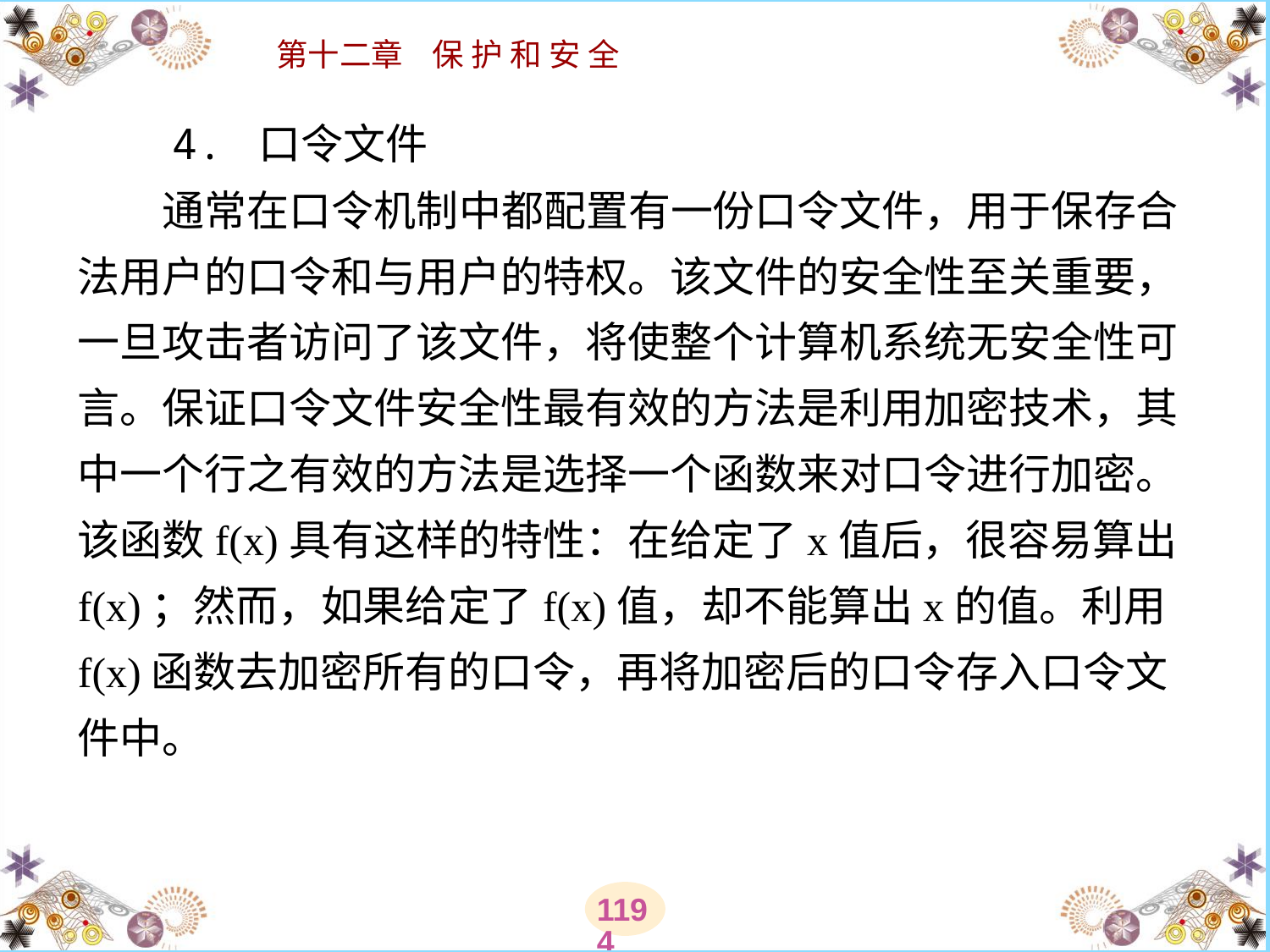

# 4. 口令文件 　　通常在口令机制中都配置有一份口令文件，用于保存合法用户的口令和与用户的特权。该文件的安全性至关重要，一旦攻击者访问了该文件，将使整个计算机系统无安全性可言。保证口令文件安全性最有效的方法是利用加密技术，其中一个行之有效的方法是选择一个函数来对口令进行加密。该函数f(x)具有这样的特性：在给定了x值后，很容易算出f(x)；然而，如果给定了f(x)值，却不能算出x的值。利用f(x)函数去加密所有的口令，再将加密后的口令存入口令文件中。